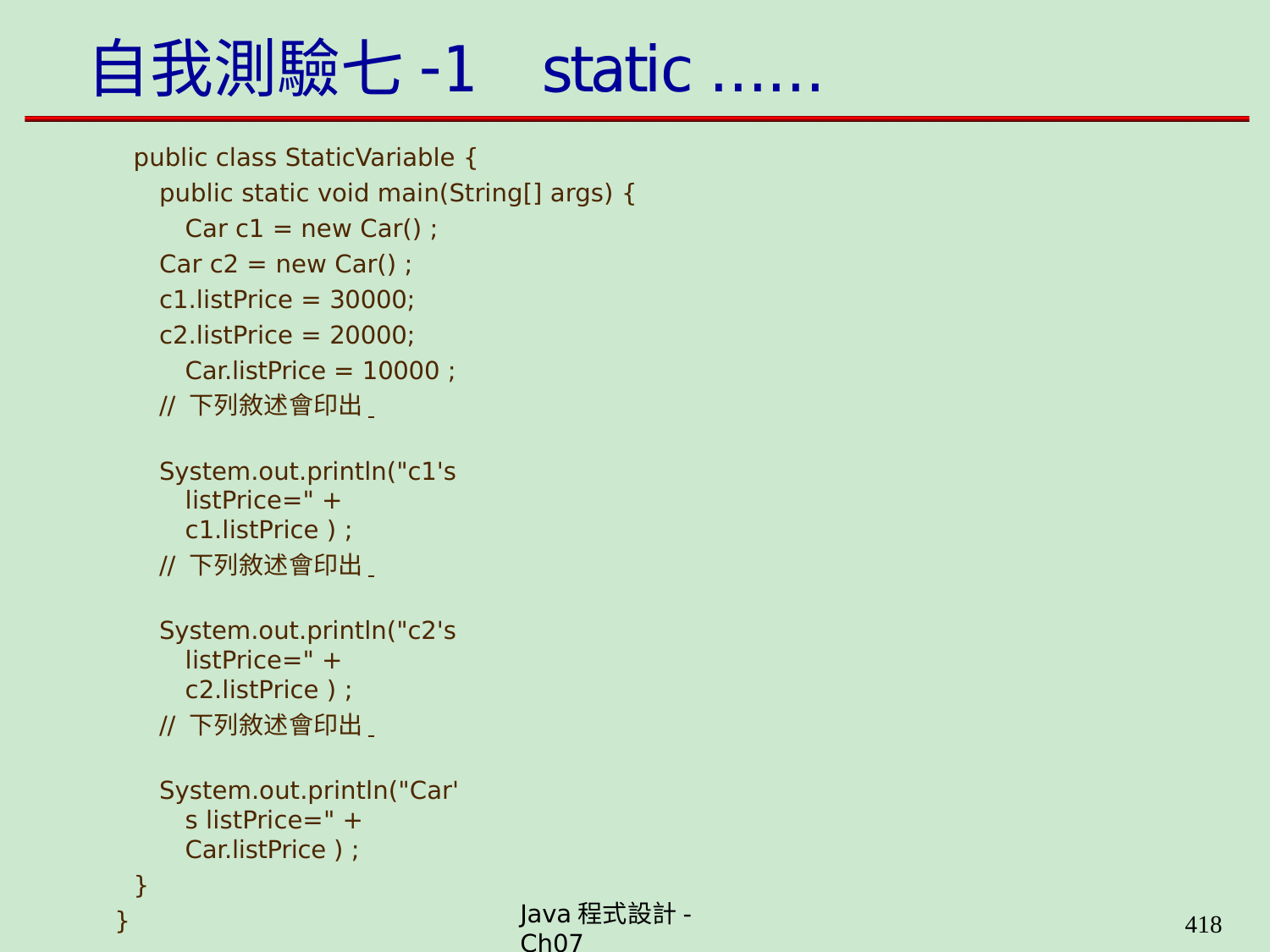

# 自我測驗七-1	static ......
public class StaticVariable {
public static void main(String[] args) {  Car c1 = new Car() ;
Car c2 = new Car() ;
c1.listPrice = 30000;
c2.listPrice = 20000;  Car.listPrice = 10000 ;
// 下列敘述會印出
System.out.println("c1's listPrice=" + c1.listPrice ) ;
// 下列敘述會印出
System.out.println("c2's listPrice=" + c2.listPrice ) ;
// 下列敘述會印出
System.out.println("Car's listPrice=" + Car.listPrice ) ;
}
}

載入類別檔時就存在的成員應以關鍵字 	來修飾。
JavaStudent類別含有一個屬性int passedScore，假如屬於此類別的所有物件的 passedScore都具有相同的屬性值，我們應該在這個屬性的前面使用關鍵字
 	來修飾它。
Java程式設計-Ch07
418